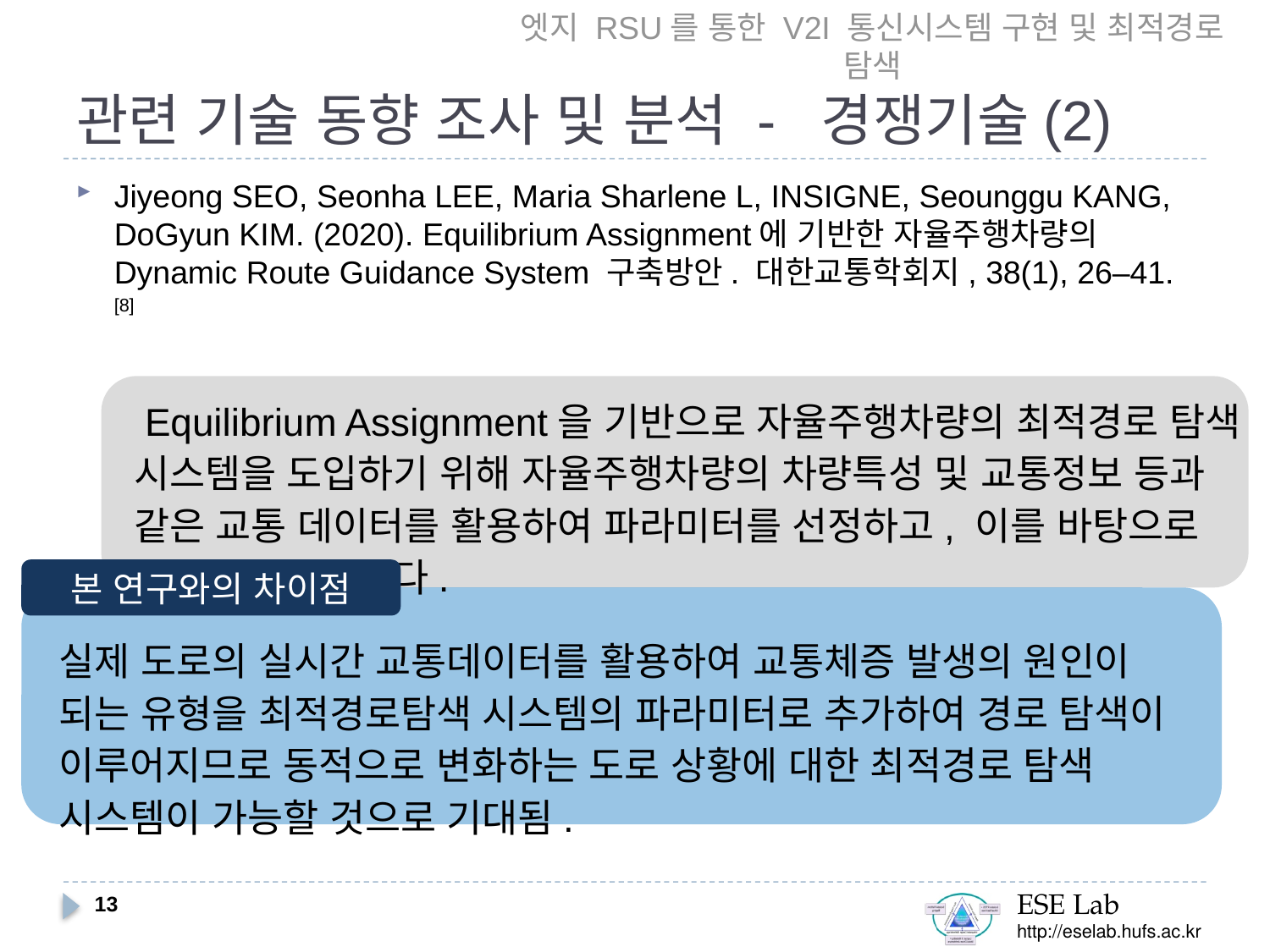

엣지 RSU를 통한 V2I 통신시스템 구현 및 최적경로 탐색
# 관련 기술 동향 조사 및 분석 -  경쟁기술(2)
Jiyeong SEO, Seonha LEE, Maria Sharlene L, INSIGNE, Seounggu KANG, DoGyun KIM. (2020). Equilibrium Assignment에 기반한 자율주행차량의 Dynamic Route Guidance System 구축방안. 대한교통학회지, 38(1), 26–41.[8]

 Equilibrium Assignment을 기반으로 자율주행차량의 최적경로 탐색 시스템을 도입하기 위해 자율주행차량의 차량특성 및 교통정보 등과 같은 교통 데이터를 활용하여 파라미터를 선정하고, 이를 바탕으로 경로를 탐색해준다.
본 연구와의 차이점

실제 도로의 실시간 교통데이터를 활용하여 교통체증 발생의 원인이 되는 유형을 최적경로탐색 시스템의 파라미터로 추가하여 경로 탐색이 이루어지므로 동적으로 변화하는 도로 상황에 대한 최적경로 탐색 시스템이 가능할 것으로 기대됨.